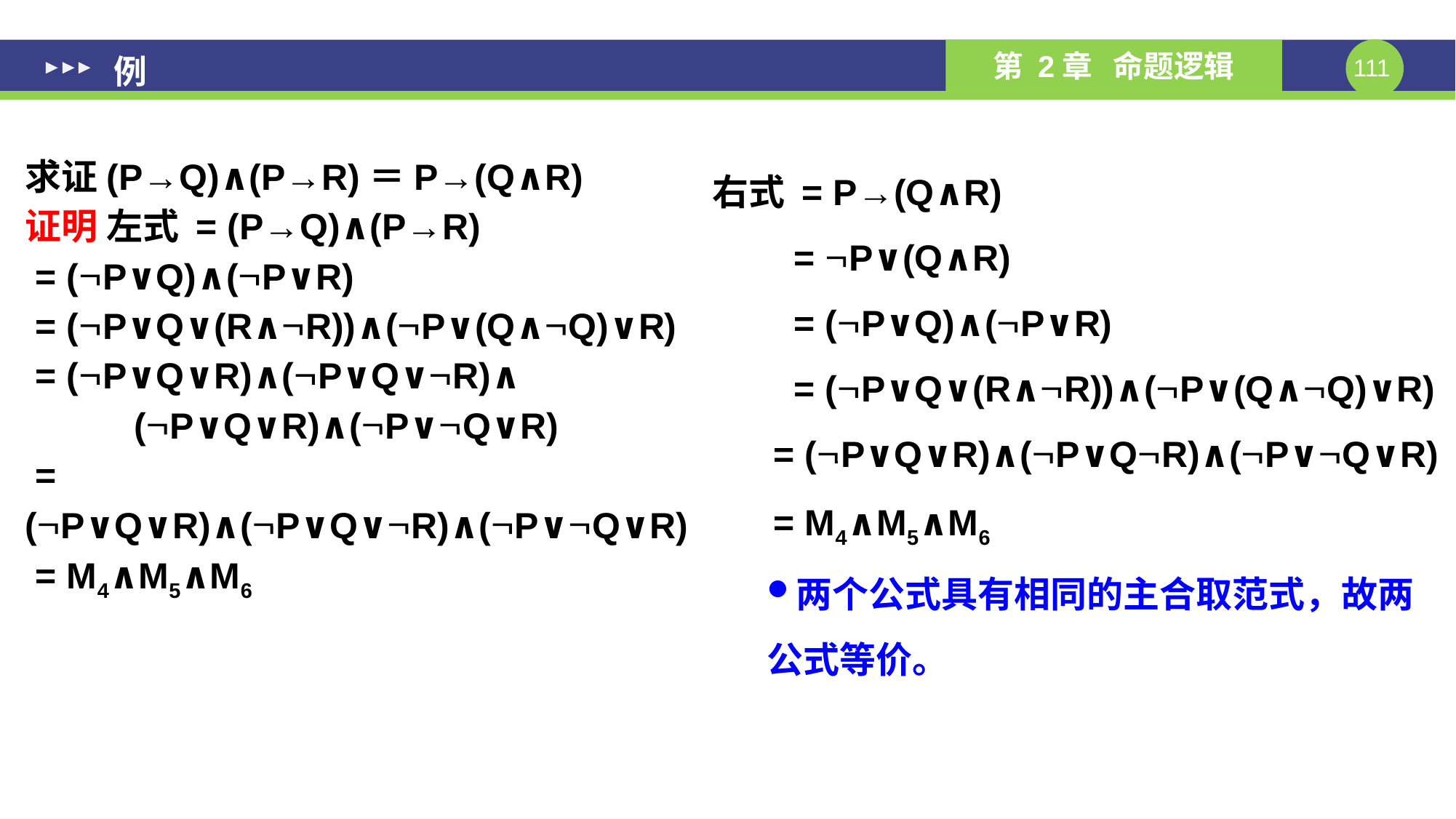

例
求证(P→Q)∧(P→R)＝P→(Q∧R)
证明 左式 = (P→Q)∧(P→R)
 = (¬P∨Q)∧(¬P∨R)
 = (¬P∨Q∨(R∧¬R))∧(¬P∨(Q∧¬Q)∨R)
 = (¬P∨Q∨R)∧(¬P∨Q∨¬R)∧
	(¬P∨Q∨R)∧(¬P∨¬Q∨R)
 = (¬P∨Q∨R)∧(¬P∨Q∨¬R)∧(¬P∨¬Q∨R)
 = M4∧M5∧M6
右式 = P→(Q∧R)
        = ¬P∨(Q∧R)
        = (¬P∨Q)∧(¬P∨R)
        = (¬P∨Q∨(R∧¬R))∧(¬P∨(Q∧¬Q)∨R)
      = (¬P∨Q∨R)∧(¬P∨Q¬R)∧(¬P∨¬Q∨R)
      = M4∧M5∧M6
两个公式具有相同的主合取范式，故两公式等价。